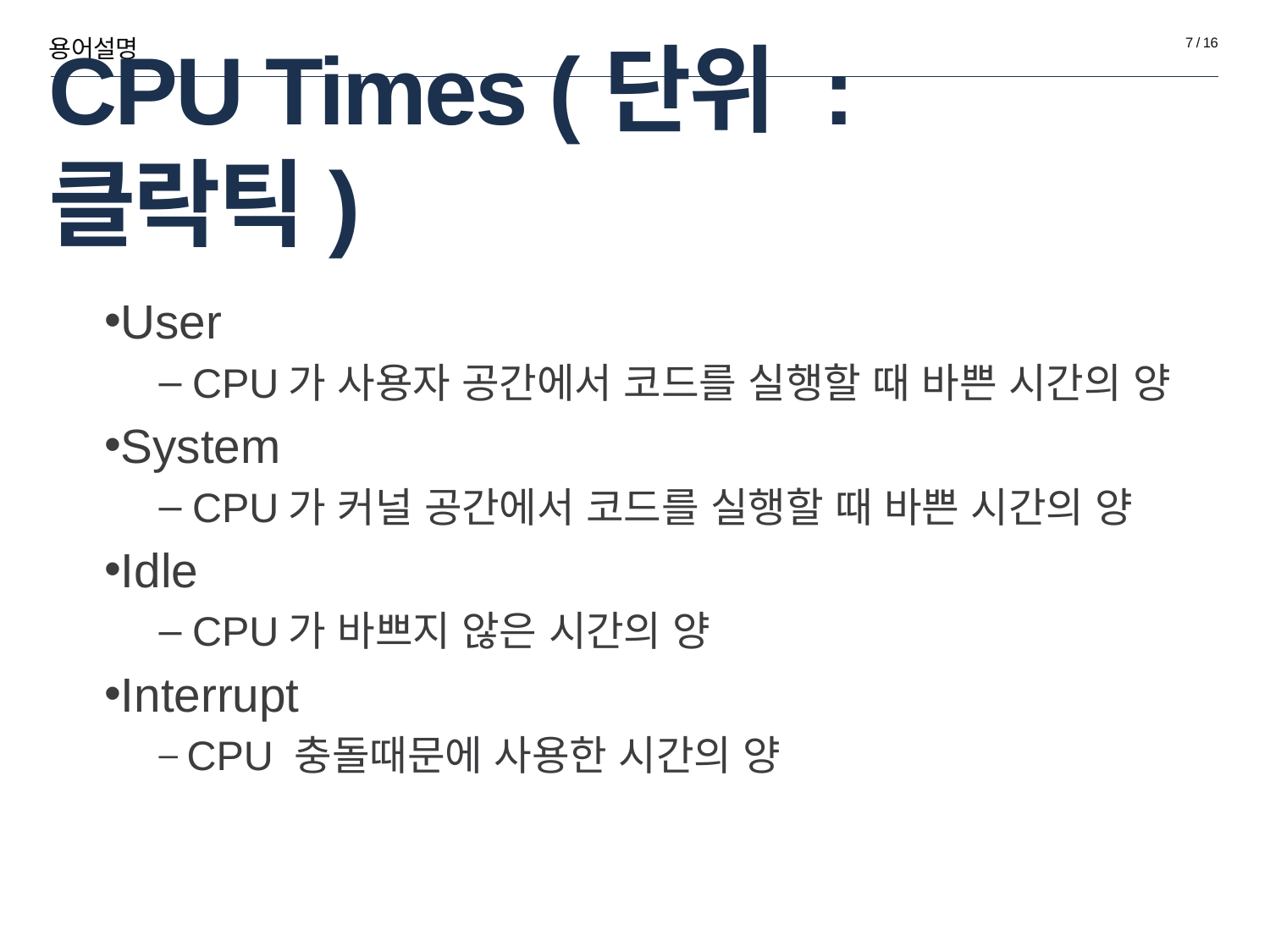

용어설명
7 / 16
# CPU Times (단위 : 클락틱)
User
 CPU가 사용자 공간에서 코드를 실행할 때 바쁜 시간의 양
System
 CPU가 커널 공간에서 코드를 실행할 때 바쁜 시간의 양
Idle
 CPU가 바쁘지 않은 시간의 양
Interrupt
 CPU 충돌때문에 사용한 시간의 양